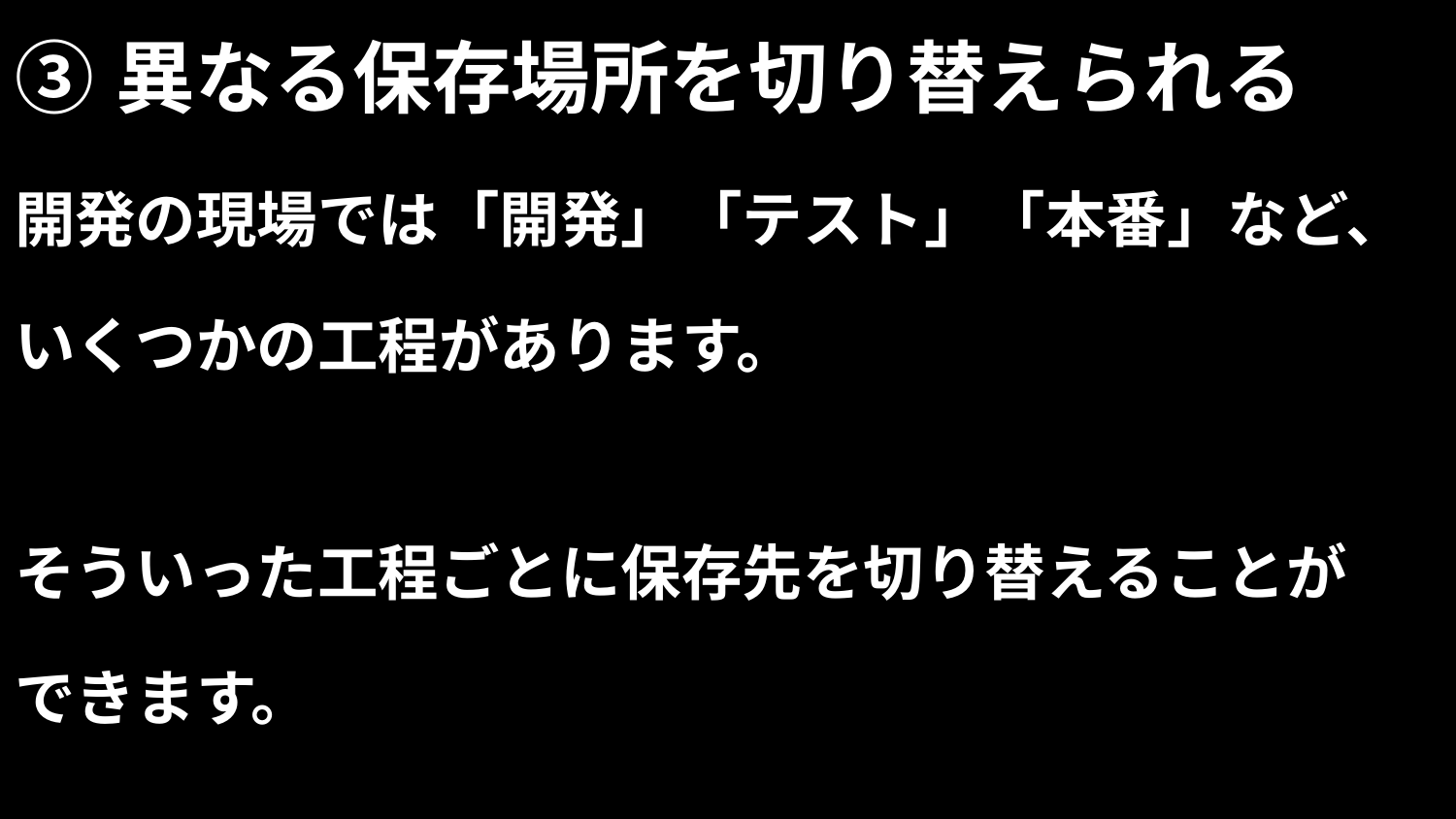

# ③異なる保存場所を切り替えられる
開発の現場では「開発」「テスト」「本番」など、
いくつかの工程があります。

そういった工程ごとに保存先を切り替えることが
できます。